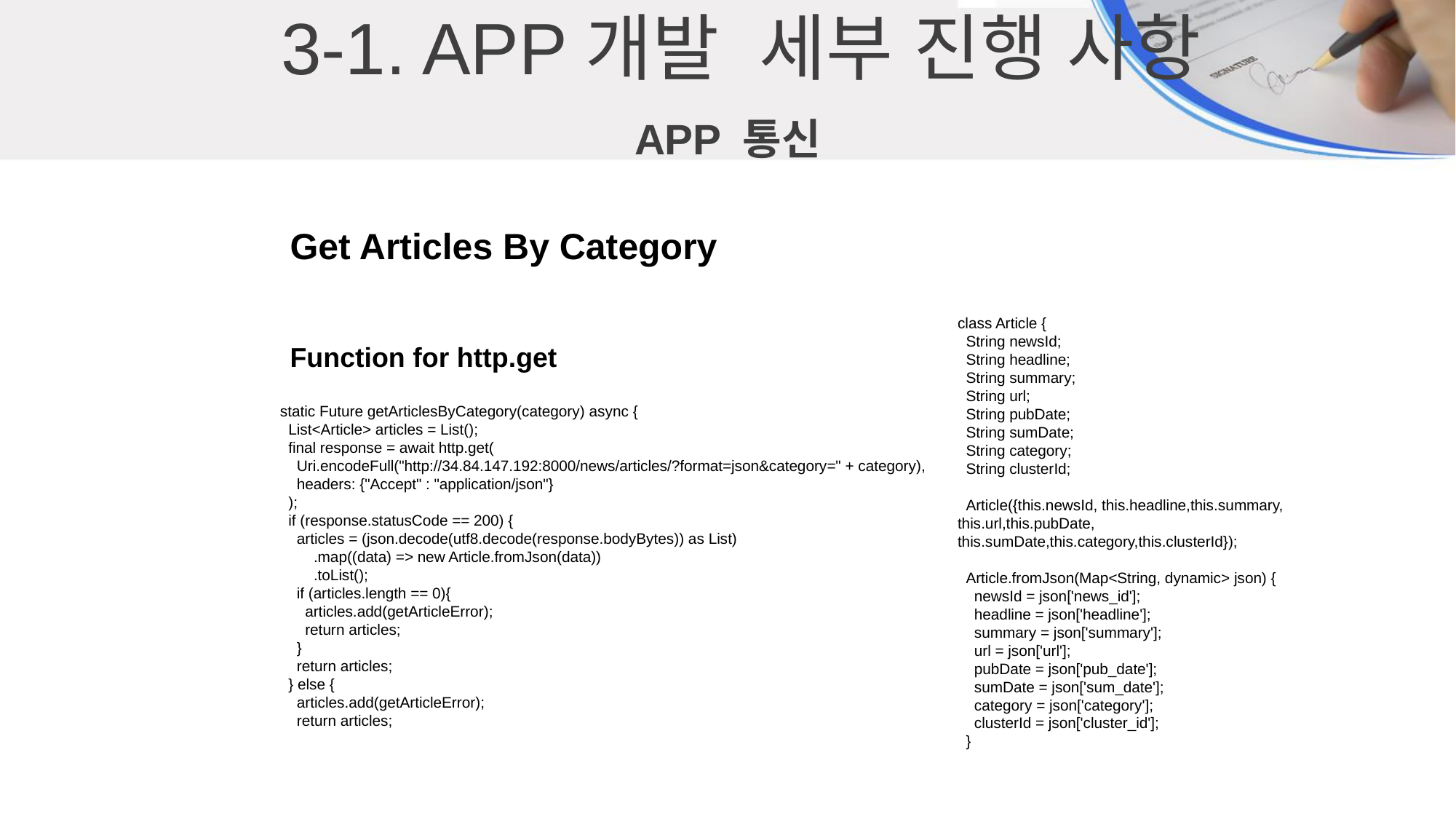

3-1. APP개발  세부 진행 사항
APP 통신
Get Articles By Category
class Article {
  String newsId;
  String headline;
  String summary;
  String url;
  String pubDate;
  String sumDate;
  String category;
  String clusterId;

  Article({this.newsId, this.headline,this.summary, this.url,this.pubDate, this.sumDate,this.category,this.clusterId});

  Article.fromJson(Map<String, dynamic> json) {
    newsId = json['news_id'];
    headline = json['headline'];
    summary = json['summary'];
    url = json['url'];
    pubDate = json['pub_date'];
    sumDate = json['sum_date'];
    category = json['category'];
    clusterId = json['cluster_id'];
  }

Function for http.get
  static Future getArticlesByCategory(category) async {
    List<Article> articles = List();
    final response = await http.get(
      Uri.encodeFull("http://34.84.147.192:8000/news/articles/?format=json&category=" + category),
      headers: {"Accept" : "application/json"}
    );
    if (response.statusCode == 200) {
      articles = (json.decode(utf8.decode(response.bodyBytes)) as List)
          .map((data) => new Article.fromJson(data))
          .toList();
      if (articles.length == 0){
        articles.add(getArticleError);
        return articles;
      }
      return articles;
    } else {
      articles.add(getArticleError);
      return articles;